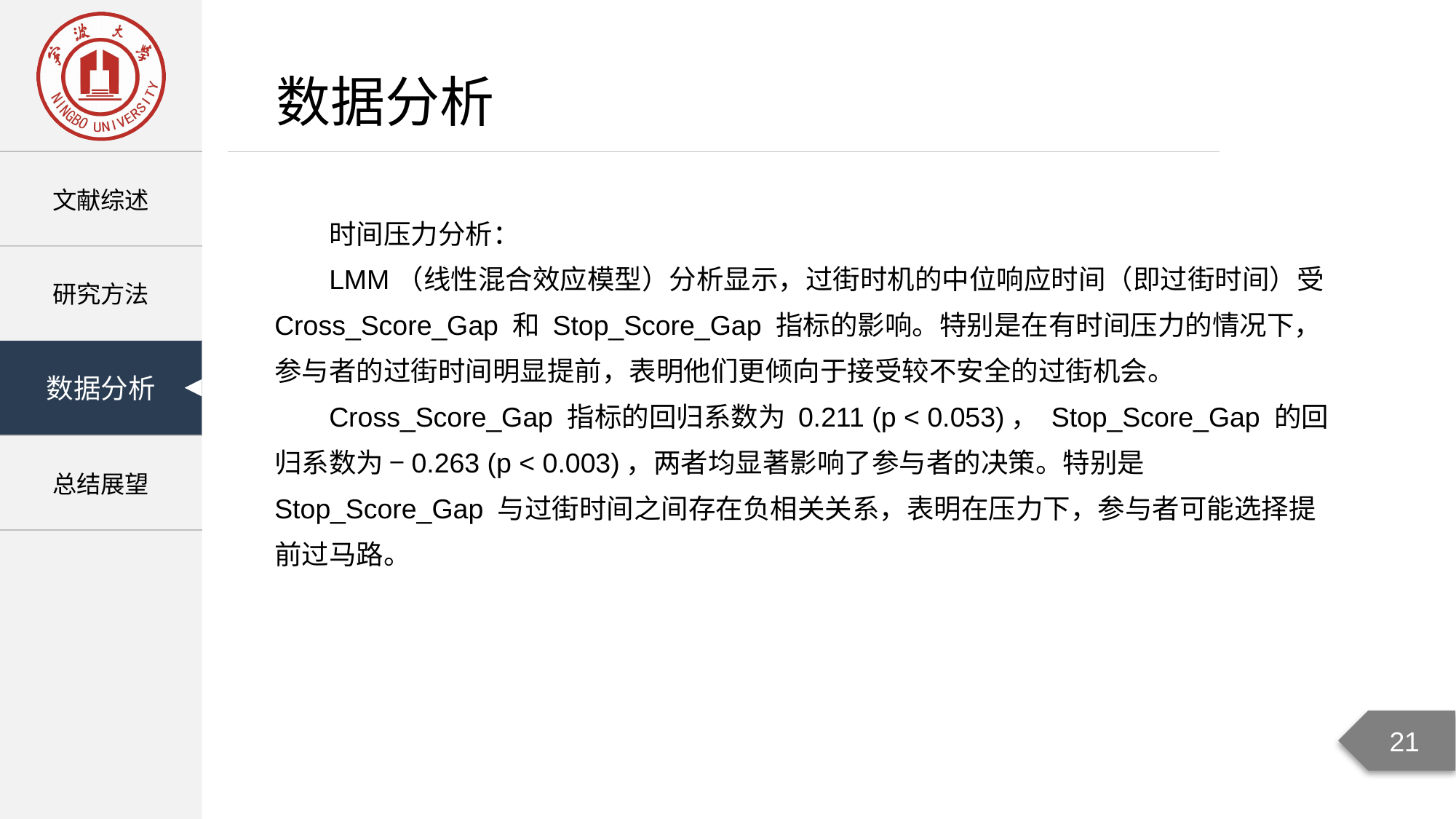

数据分析
时间压力分析：
LMM（线性混合效应模型）分析显示，过街时机的中位响应时间（即过街时间）受 Cross_Score_Gap 和 Stop_Score_Gap 指标的影响。特别是在有时间压力的情况下，参与者的过街时间明显提前，表明他们更倾向于接受较不安全的过街机会。
Cross_Score_Gap 指标的回归系数为 0.211 (p < 0.053)， Stop_Score_Gap 的回归系数为 −0.263 (p < 0.003)，两者均显著影响了参与者的决策。特别是 Stop_Score_Gap 与过街时间之间存在负相关关系，表明在压力下，参与者可能选择提前过马路。